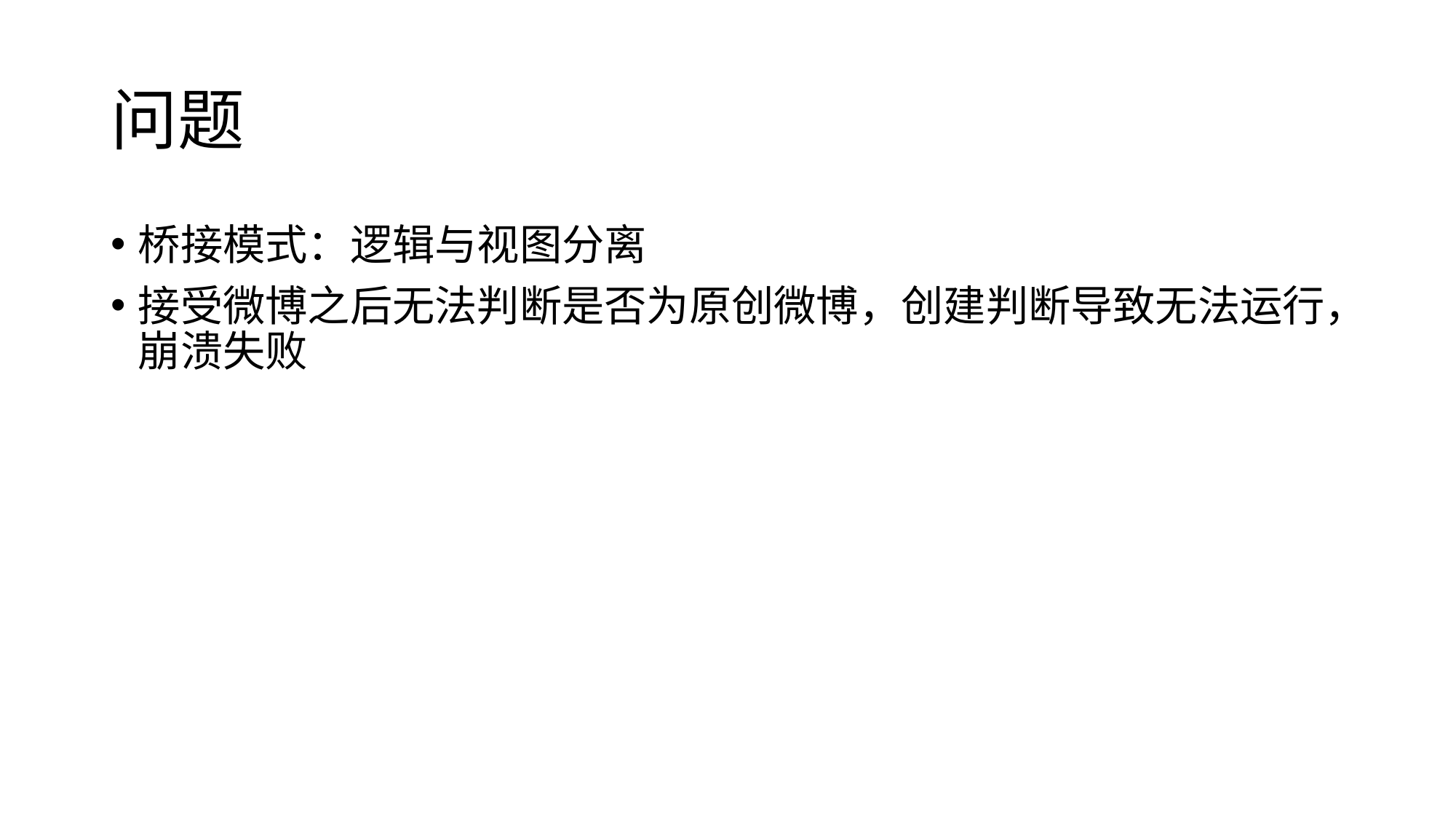

# 问题
桥接模式：逻辑与视图分离
接受微博之后无法判断是否为原创微博，创建判断导致无法运行，崩溃失败